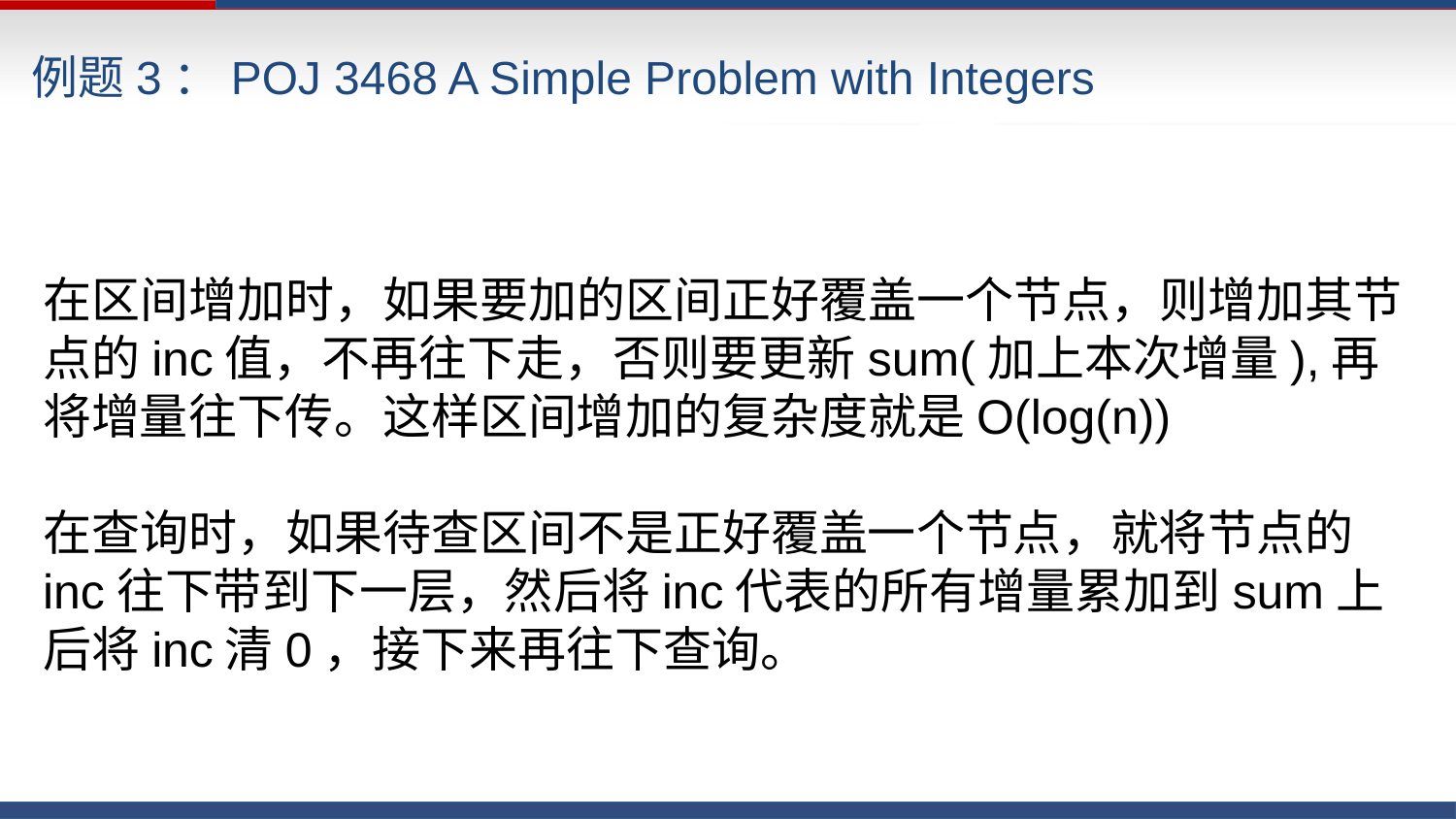

# 例题3：POJ 3468 A Simple Problem with Integers
在区间增加时，如果要加的区间正好覆盖一个节点，则增加其节点的inc值，不再往下走，否则要更新sum(加上本次增量),再将增量往下传。这样区间增加的复杂度就是O(log(n))

在查询时，如果待查区间不是正好覆盖一个节点，就将节点的inc往下带到下一层，然后将inc代表的所有增量累加到sum上后将inc清0，接下来再往下查询。